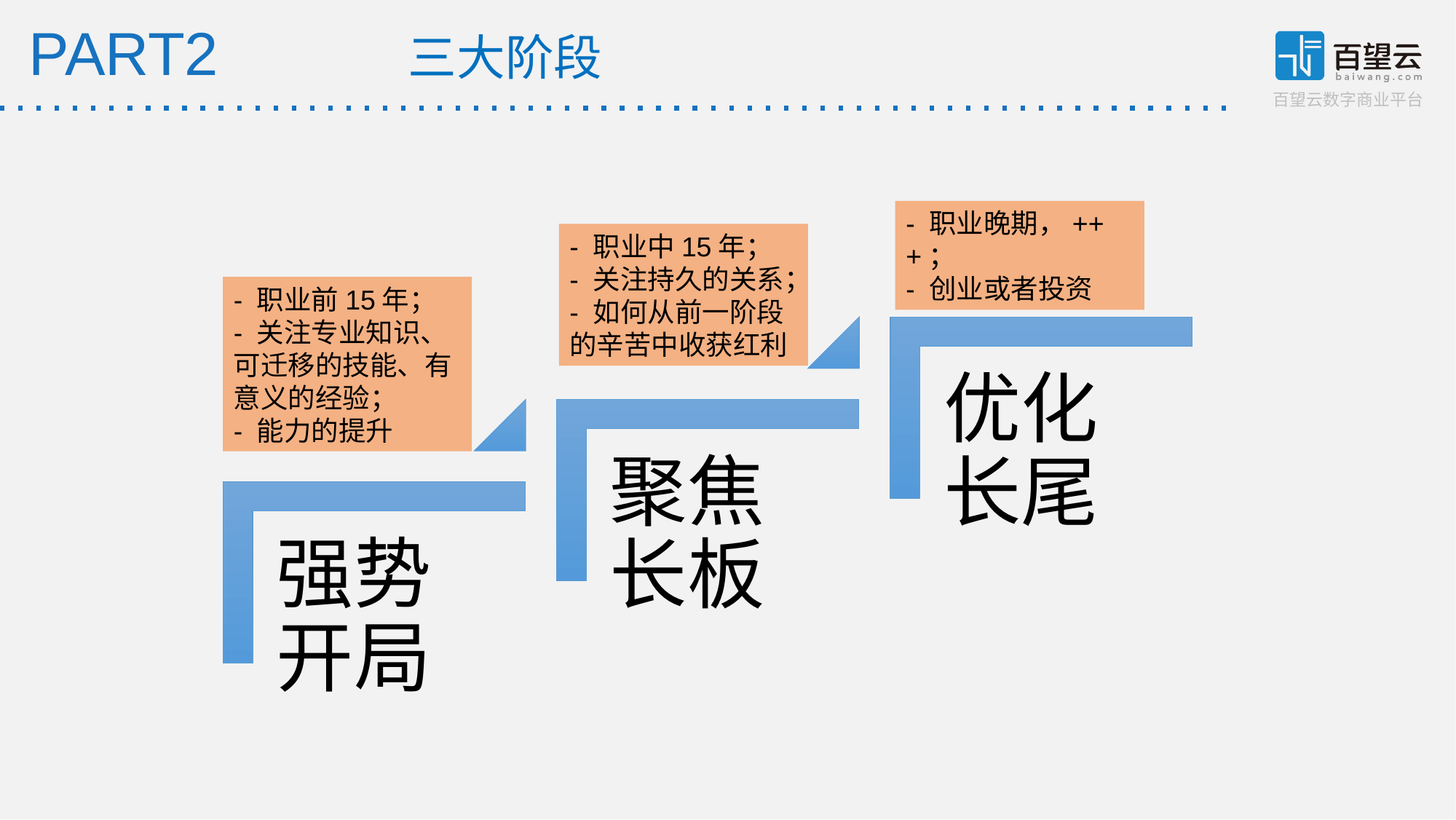

三大阶段
PART2
- 职业晚期，+++；
- 创业或者投资
- 职业中15年；
- 关注持久的关系；
- 如何从前一阶段的辛苦中收获红利
- 职业前15年；
- 关注专业知识、可迁移的技能、有意义的经验；
- 能力的提升
强势开局
聚焦长板
优化长尾